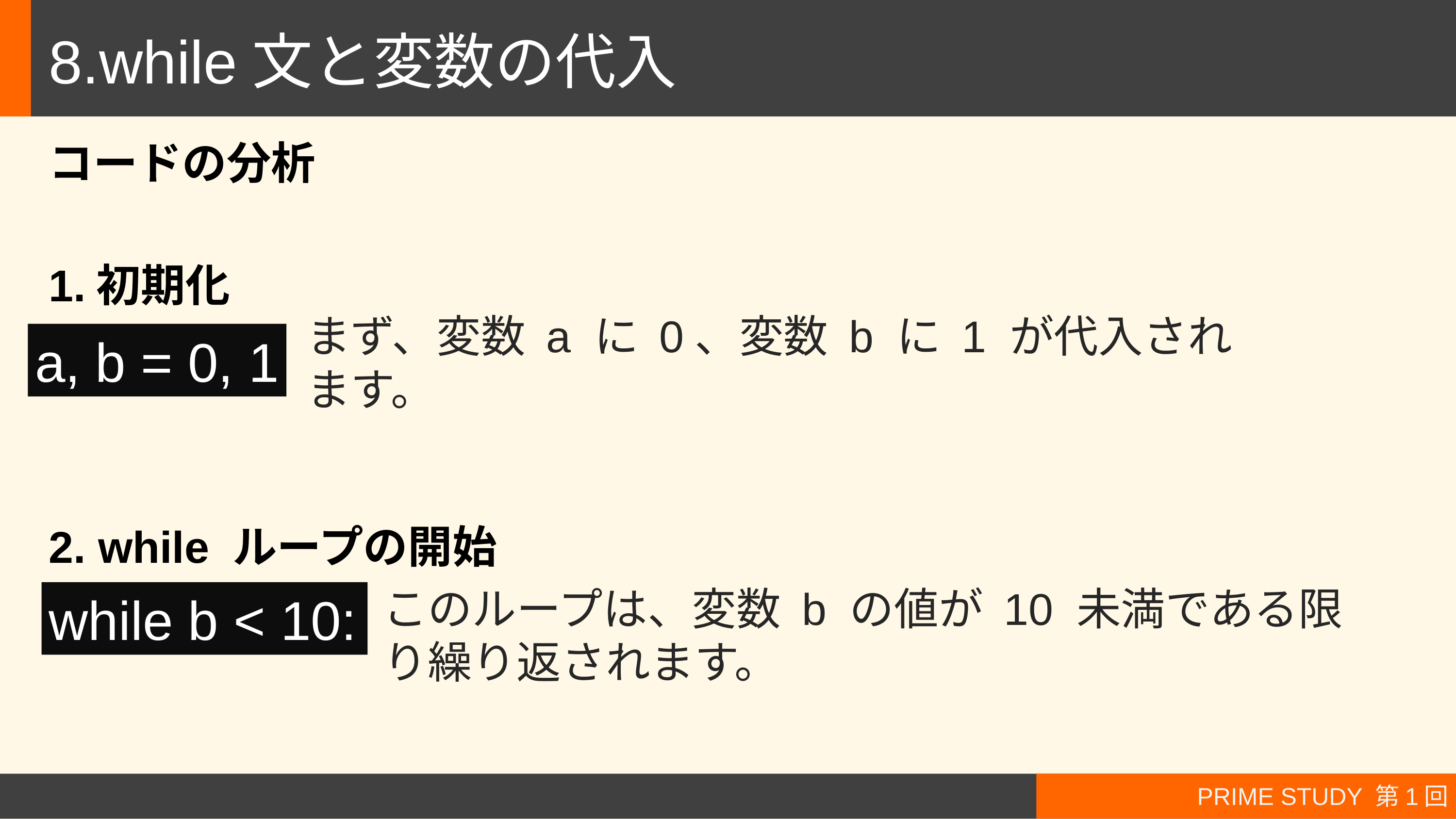

# 8.while文と変数の代入
コードの分析
1.初期化
a, b = 0, 1
まず、変数 a に 0、変数 b に 1 が代入されます。
2. while ループの開始
このループは、変数 b の値が 10 未満である限り繰り返されます。
while b < 10:
PRIME STUDY 第1回